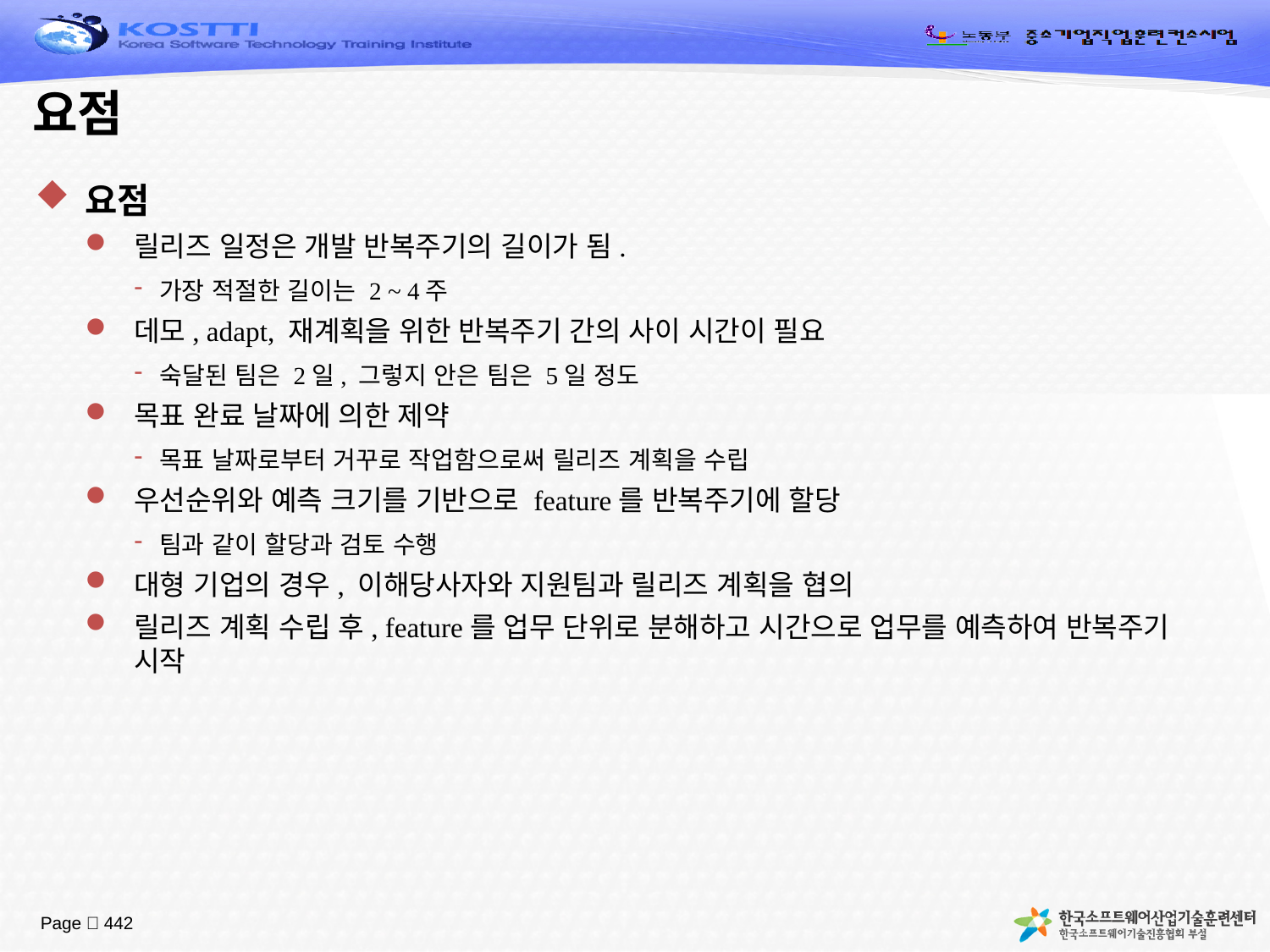

# 요점
요점
릴리즈 일정은 개발 반복주기의 길이가 됨.
가장 적절한 길이는 2 ~ 4주
데모, adapt, 재계획을 위한 반복주기 간의 사이 시간이 필요
숙달된 팀은 2일, 그렇지 안은 팀은 5일 정도
목표 완료 날짜에 의한 제약
목표 날짜로부터 거꾸로 작업함으로써 릴리즈 계획을 수립
우선순위와 예측 크기를 기반으로 feature를 반복주기에 할당
팀과 같이 할당과 검토 수행
대형 기업의 경우, 이해당사자와 지원팀과 릴리즈 계획을 협의
릴리즈 계획 수립 후, feature를 업무 단위로 분해하고 시간으로 업무를 예측하여 반복주기 시작